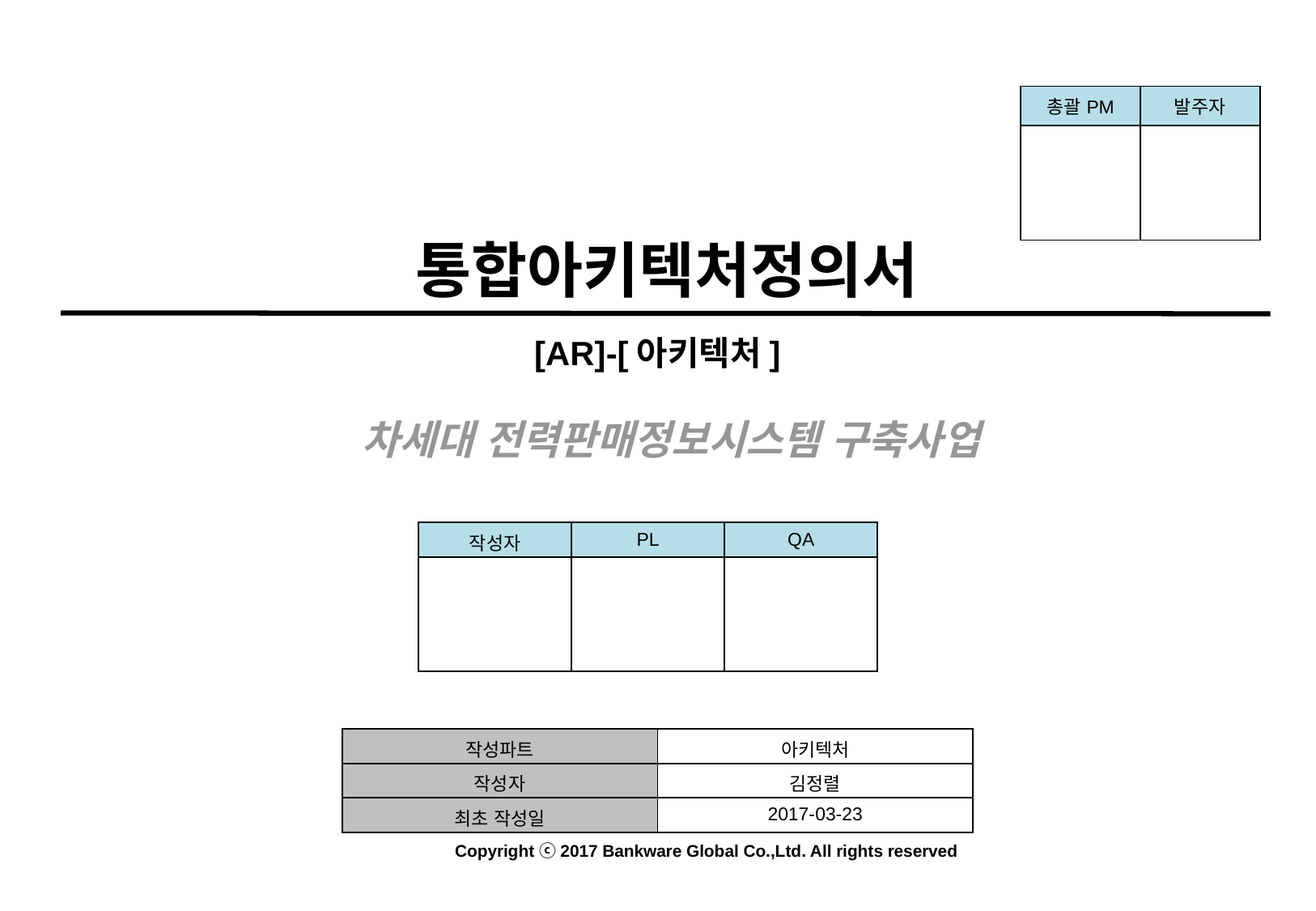

| 총괄PM | 발주자 |
| --- | --- |
|  |  |
# 통합아키텍처정의서
[AR]-[아키텍처]
| 작성자 | PL | QA |
| --- | --- | --- |
|  |  |  |
| 작성파트 | 아키텍처 |
| --- | --- |
| 작성자 | 김정렬 |
| 최초 작성일 | 2017-03-23 |
Copyright ⓒ 2017 Bankware Global Co.,Ltd. All rights reserved